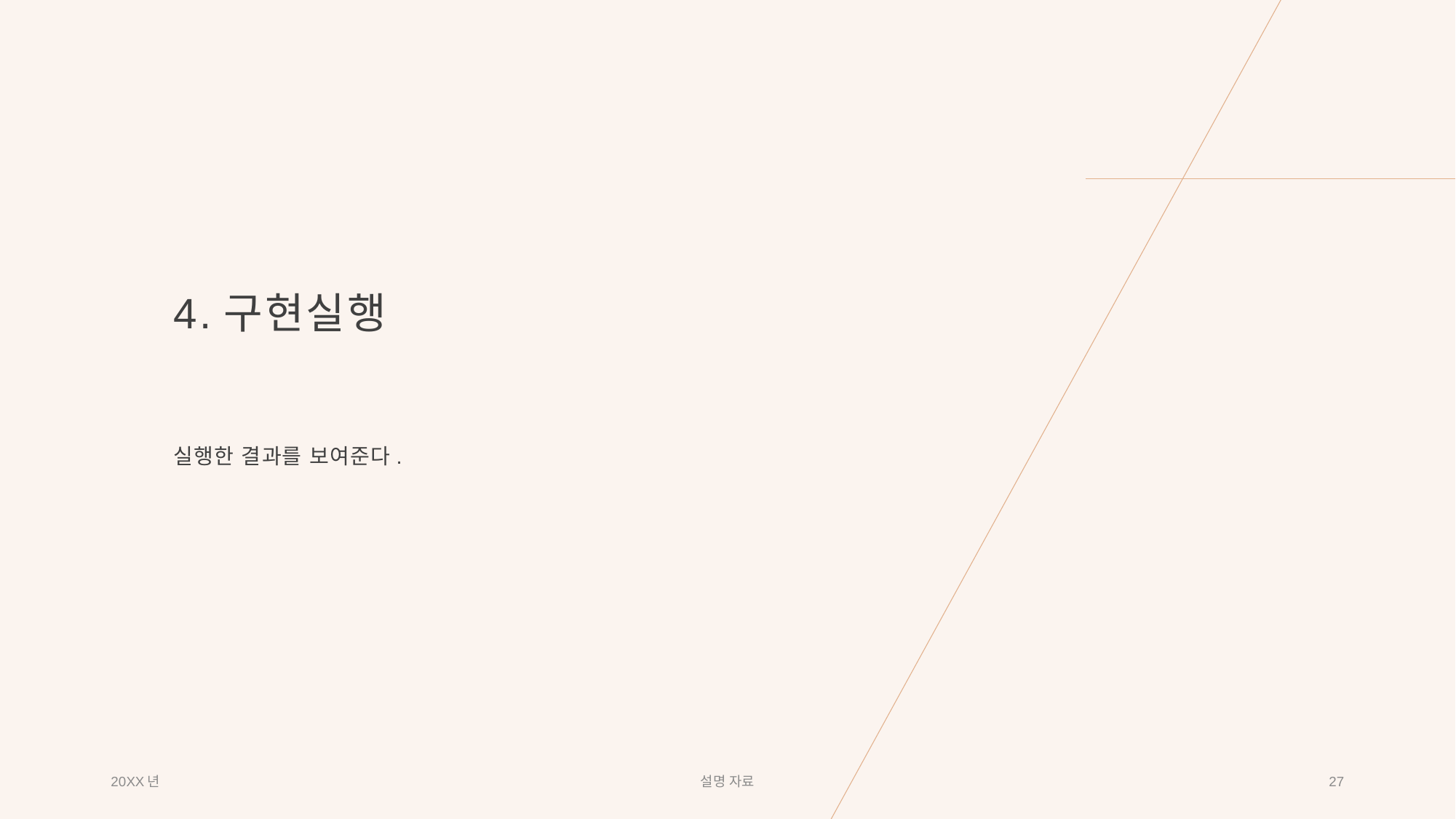

# 4.구현실행
실행한 결과를 보여준다.
20XX년
설명 자료
27